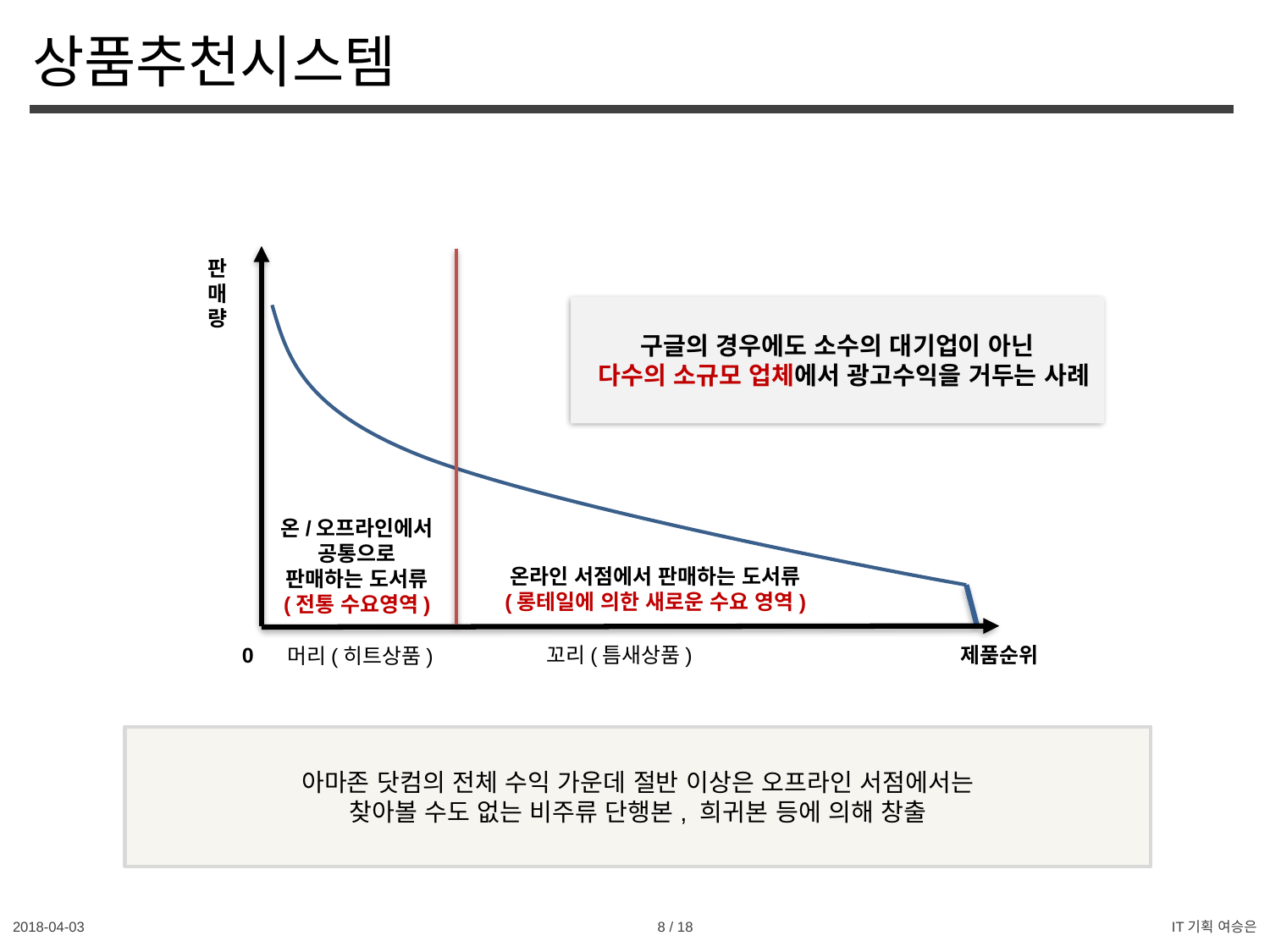

상품추천시스템

온/오프라인에서
공통으로
판매하는 도서류
(전통 수요영역)
온라인 서점에서 판매하는 도서류
(롱테일에 의한 새로운 수요 영역)
판
매
량
0
꼬리(틈새상품)
제품순위
     머리(히트상품)
구글의 경우에도 소수의 대기업이 아닌
 다수의 소규모 업체에서 광고수익을 거두는 사례
아마존 닷컴의 전체 수익 가운데 절반 이상은 오프라인 서점에서는
찾아볼 수도 없는 비주류 단행본, 희귀본 등에 의해 창출
2018-04-03
8 / 18
IT기획 여승은